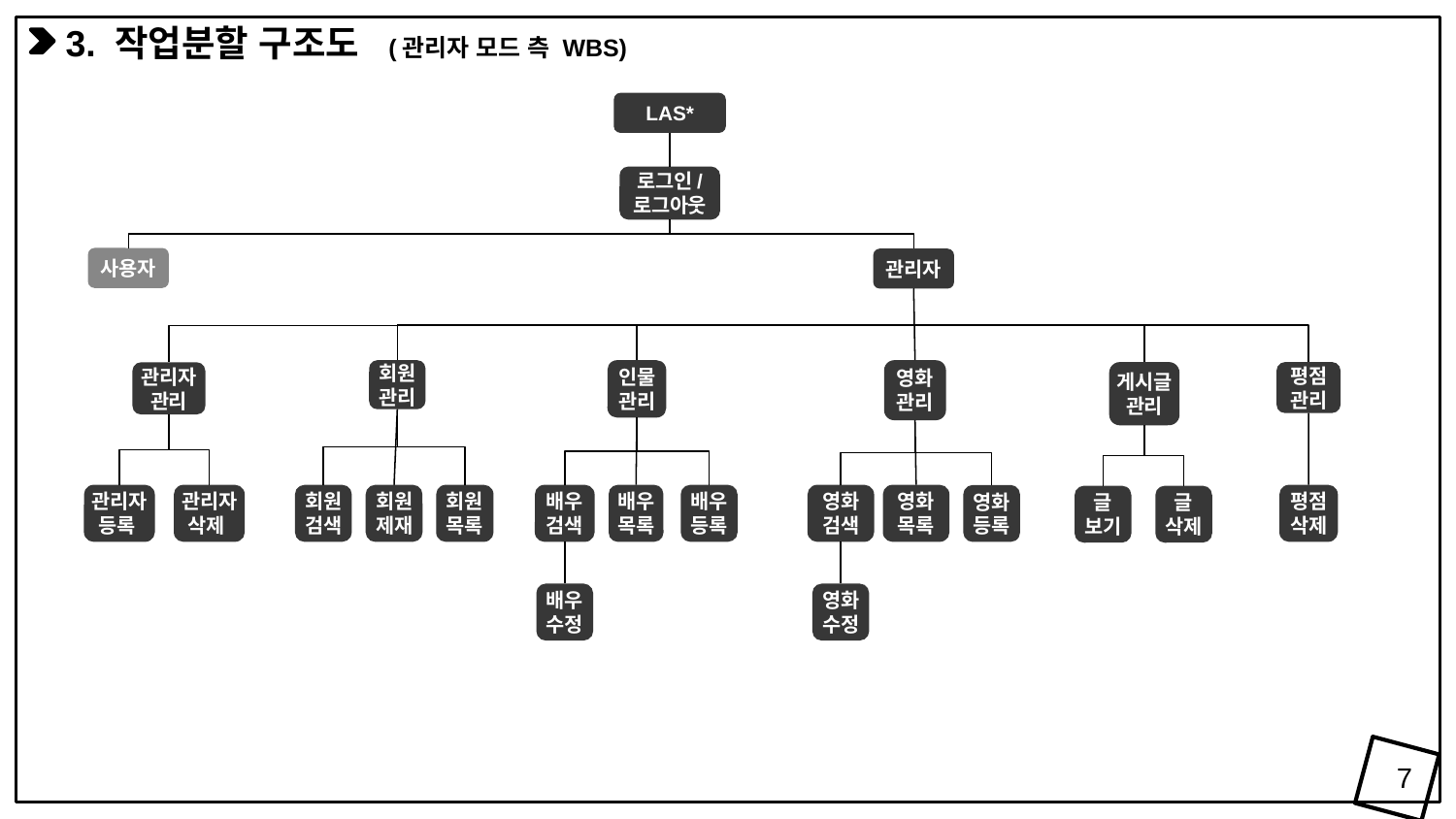

3. 작업분할 구조도  (관리자 모드 측 WBS)

LAS*
로그인/
로그아웃
사용자
관리자
회원
관리
인물
관리
영화
관리
게시글
관리
평점
관리
관리자
관리
관리자
등록
관리자
삭제
회원
검색
회원
제재
회원
목록
배우
검색
배우
목록
배우
등록
영화
검색
영화
목록
평점
삭제
영화
등록
글
보기
글
삭제
배우
수정
영화
수정

7